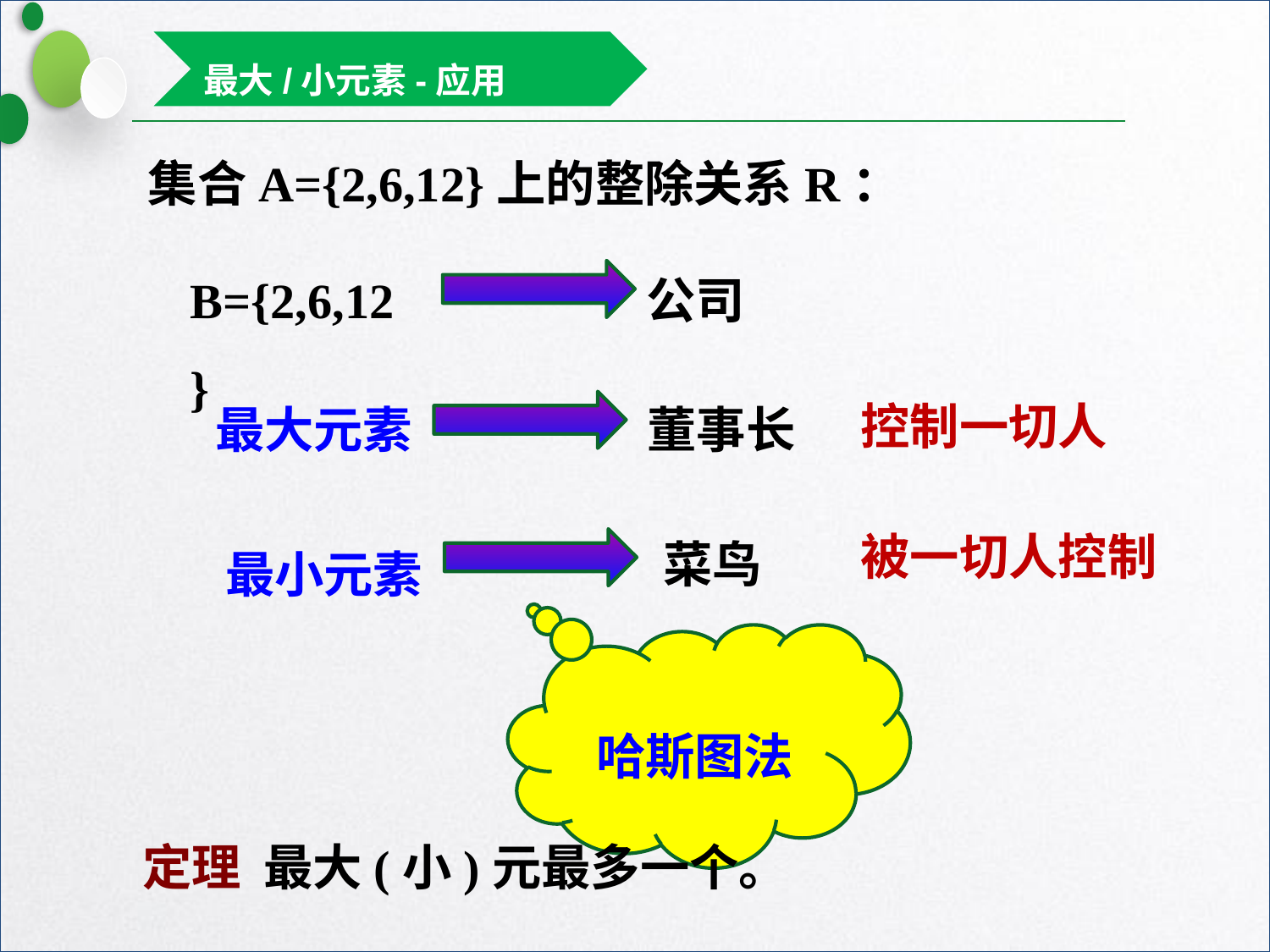

最大/小元素-应用
集合A={2,6,12}上的整除关系R：
B={2,6,12}
公司

控制一切人
董事长
最大元素

被一切人控制
菜鸟
最小元素

哈斯图法
定理  最大(小)元最多一个。